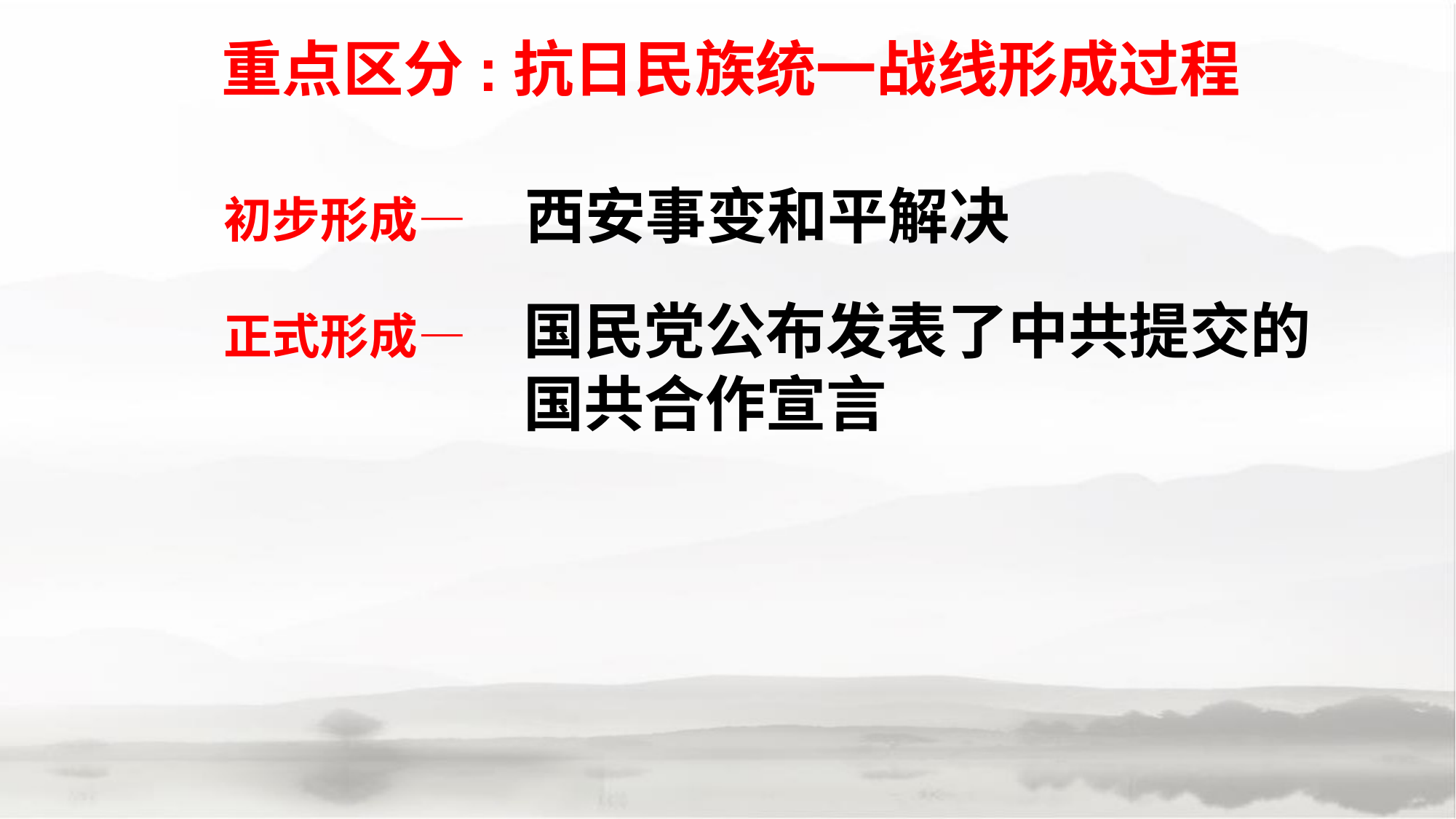

重点区分:抗日民族统一战线形成过程

初步形成—

正式形成—

西安事变和平解决
国民党公布发表了中共提交的 国共合作宣言